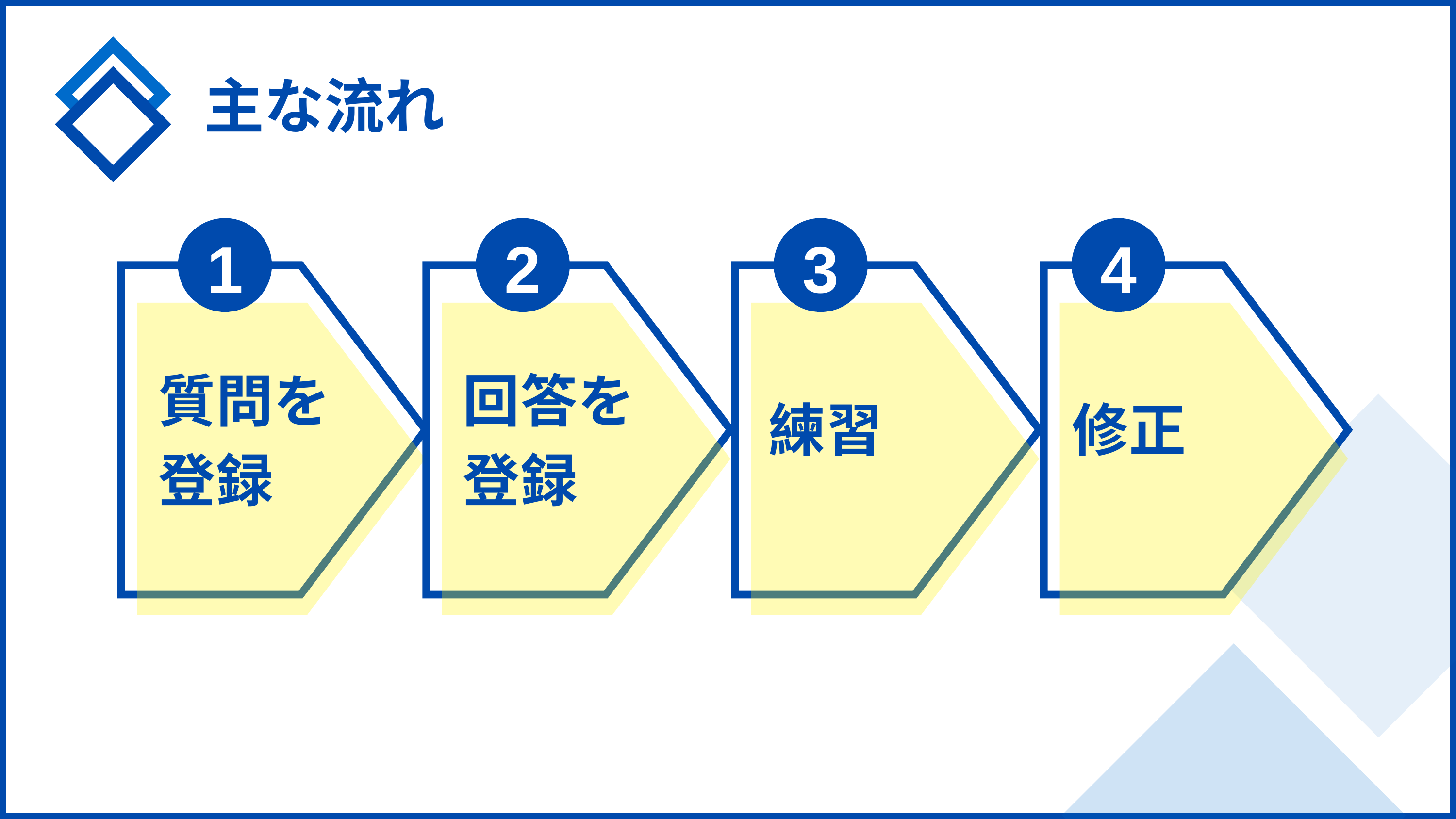

主な流れ

1

2

3

4

質問を登録
回答を登録
練習
修正